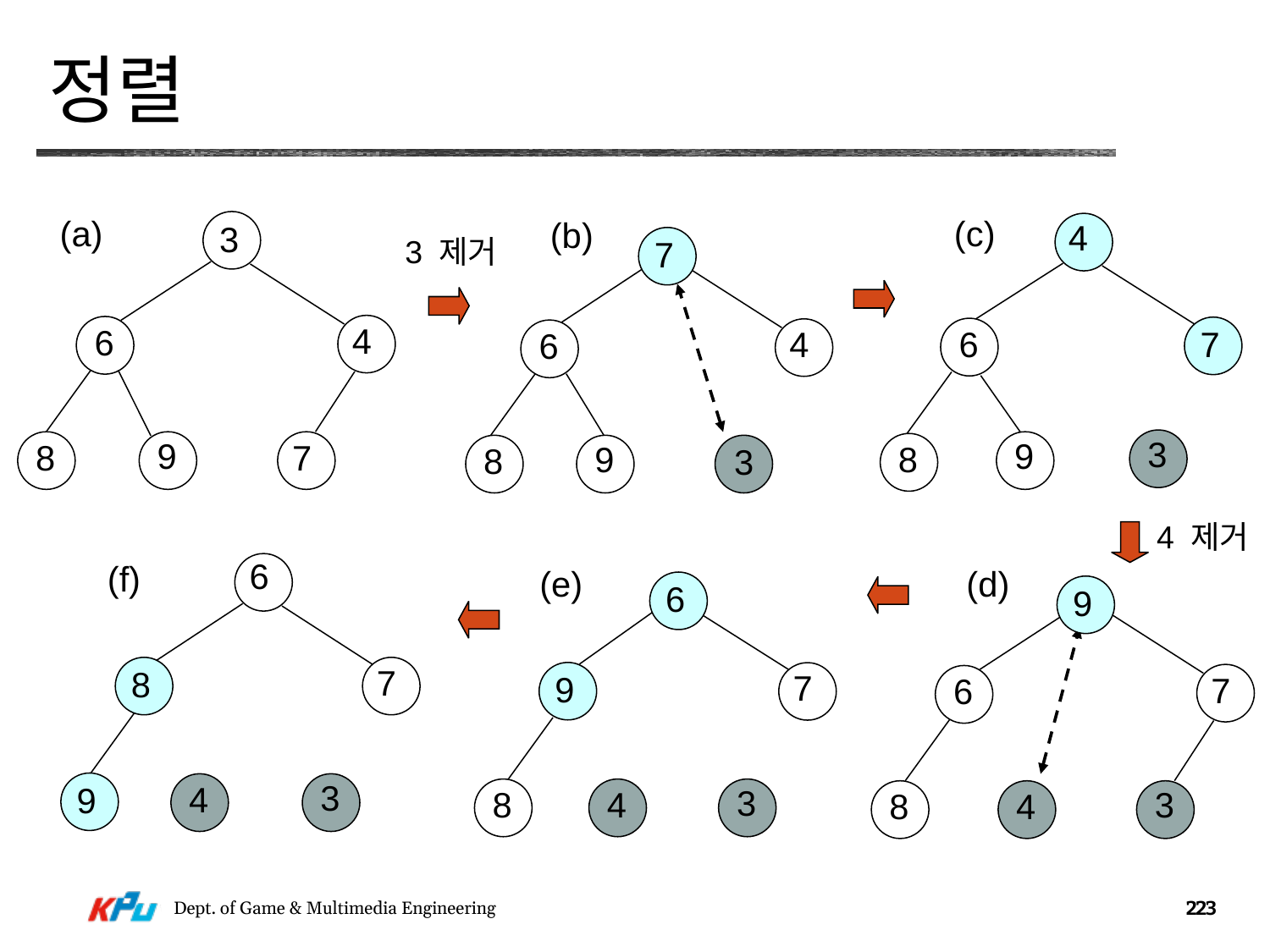

# 정렬

(a)
(c)
(b)
4

3

3 제거
7

4
6

6
7

4

6

3
9
9
8
7

9
8

8

3

4 제거

6
(f)

(e)
(d)
6

9

7
8

7
9

7

6

3
4
9

3
8
4
3
8
4

Dept. of Game & Multimedia Engineering
223